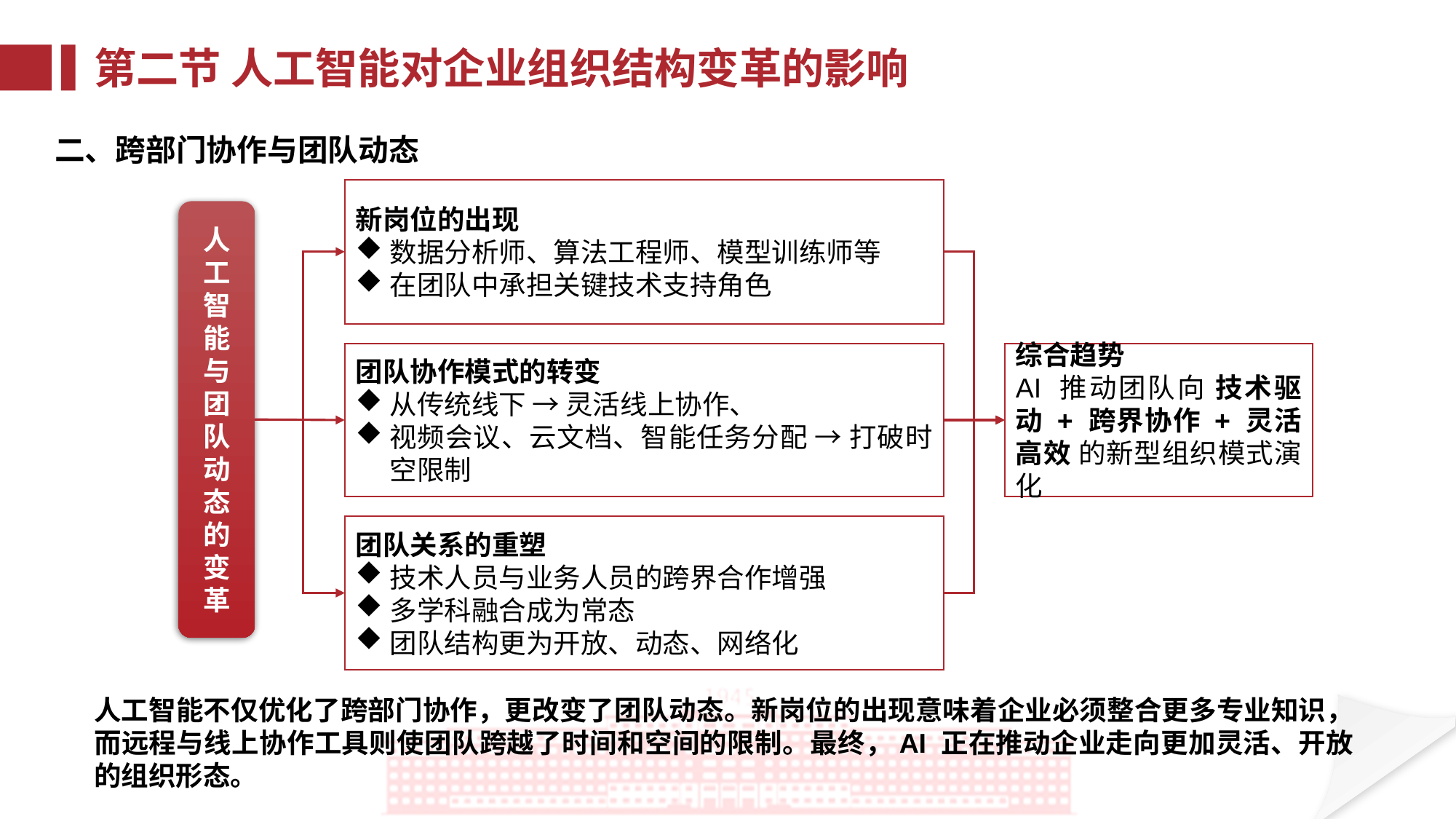

第二节 人工智能对企业组织结构变革的影响
二、跨部门协作与团队动态
新岗位的出现
数据分析师、算法工程师、模型训练师等
在团队中承担关键技术支持角色
人工智能与团队动态的变革
团队协作模式的转变
从传统线下 → 灵活线上协作、
视频会议、云文档、智能任务分配 → 打破时空限制
综合趋势
AI 推动团队向 技术驱动 + 跨界协作 + 灵活高效 的新型组织模式演化
团队关系的重塑
技术人员与业务人员的跨界合作增强
多学科融合成为常态
团队结构更为开放、动态、网络化
人工智能不仅优化了跨部门协作，更改变了团队动态。新岗位的出现意味着企业必须整合更多专业知识，而远程与线上协作工具则使团队跨越了时间和空间的限制。最终，AI 正在推动企业走向更加灵活、开放的组织形态。